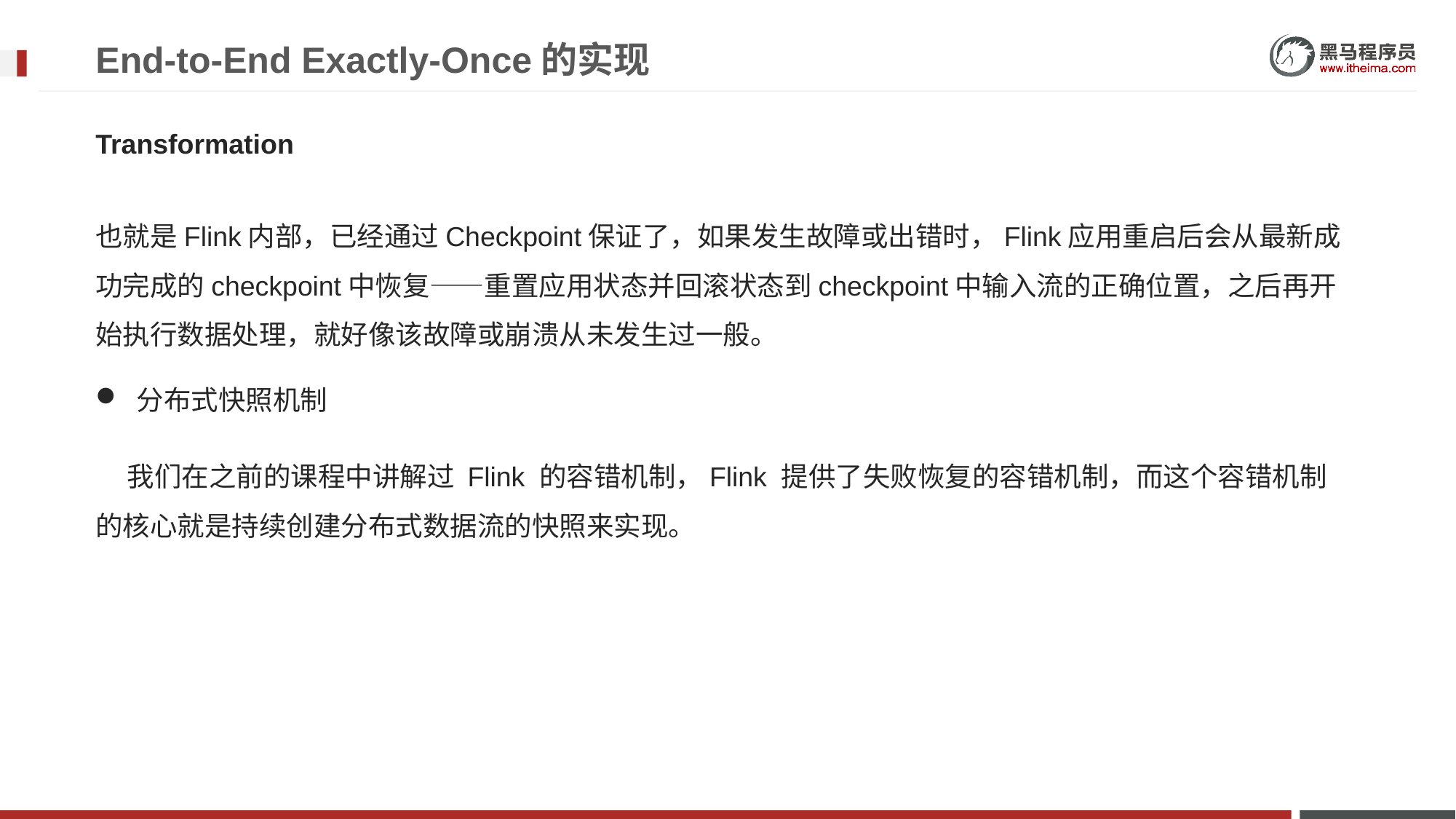

# End-to-End Exactly-Once的实现
Transformation
也就是Flink内部，已经通过Checkpoint保证了，如果发生故障或出错时，Flink应用重启后会从最新成功完成的checkpoint中恢复——重置应用状态并回滚状态到checkpoint中输入流的正确位置，之后再开始执行数据处理，就好像该故障或崩溃从未发生过一般。
分布式快照机制
我们在之前的课程中讲解过 Flink 的容错机制，Flink 提供了失败恢复的容错机制，而这个容错机制的核心就是持续创建分布式数据流的快照来实现。